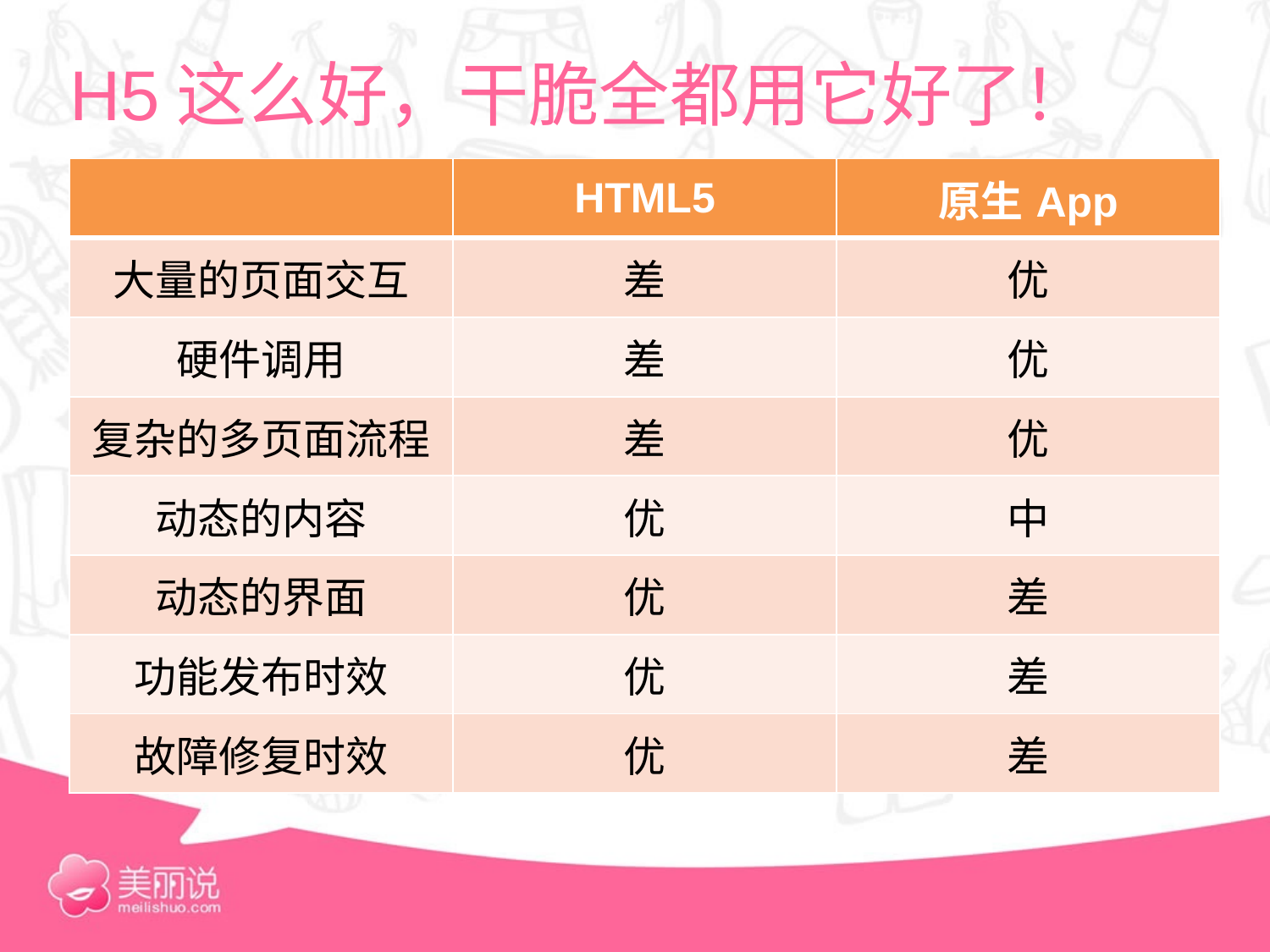

# H5这么好，干脆全都用它好了！
|  | HTML5 | 原生App |
| --- | --- | --- |
| 大量的页面交互 | 差 | 优 |
| 硬件调用 | 差 | 优 |
| 复杂的多页面流程 | 差 | 优 |
| 动态的内容 | 优 | 中 |
| 动态的界面 | 优 | 差 |
| 功能发布时效 | 优 | 差 |
| 故障修复时效 | 优 | 差 |